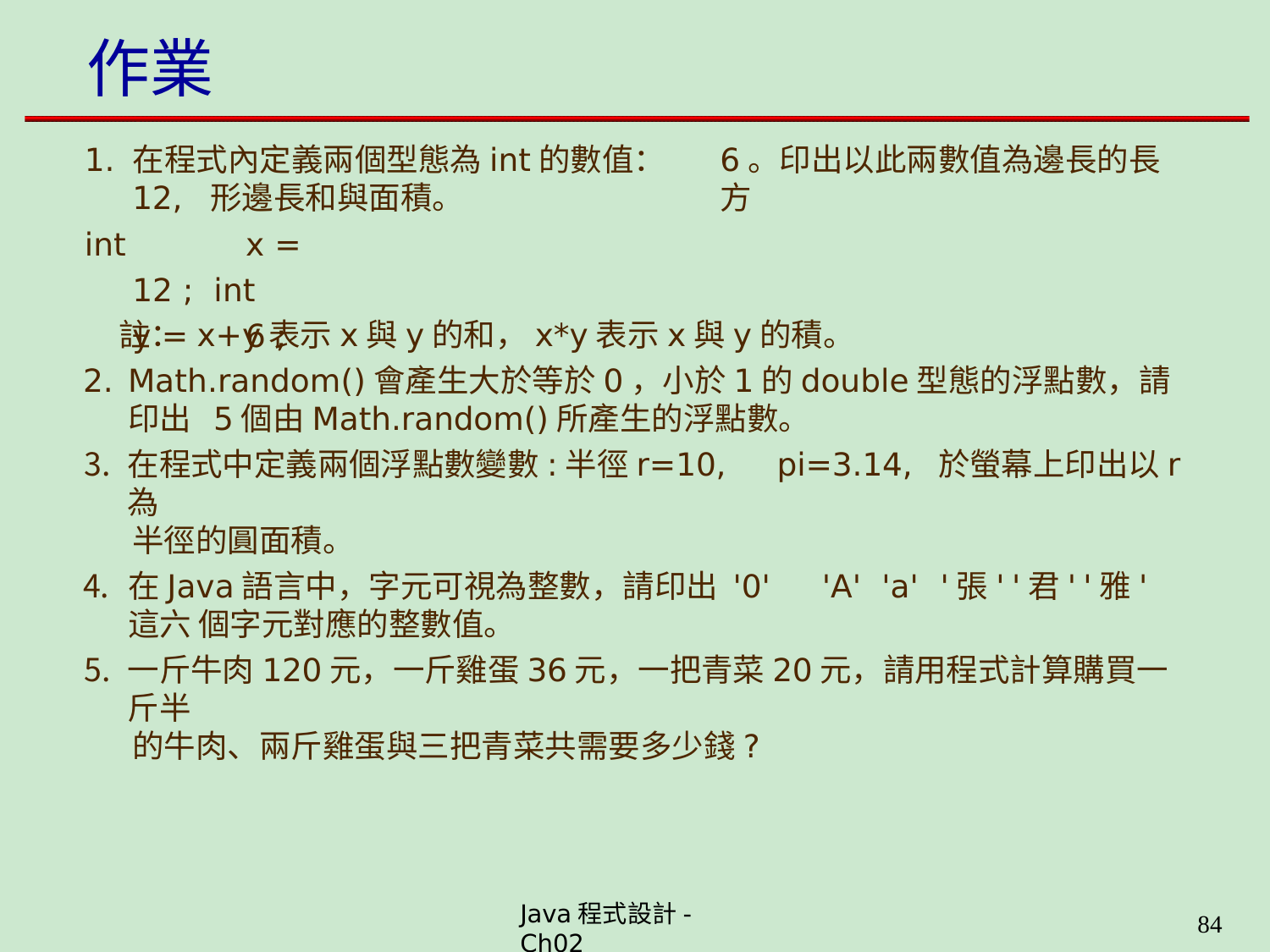

# 作業
1. 在程式內定義兩個型態為int的數值：12,  形邊長和與面積。
int	x = 12 ;  int	y =	6 ;
6。印出以此兩數值為邊長的長方
註： x+y表示x與y的和，x*y表示x與y的積。
Math.random()會產生大於等於0，小於1的double型態的浮點數，請印出  5個由Math.random()所產生的浮點數。
在程式中定義兩個浮點數變數:半徑r=10,	pi=3.14,	於螢幕上印出以r為
半徑的圓面積。
在Java語言中，字元可視為整數，請印出 '0'	'A'	'a'	'張'	'君'	'雅'	這六 個字元對應的整數值。
一斤牛肉120元，一斤雞蛋36元，一把青菜20元，請用程式計算購買一斤半
的牛肉、兩斤雞蛋與三把青菜共需要多少錢?
Java程式設計-Ch02
84